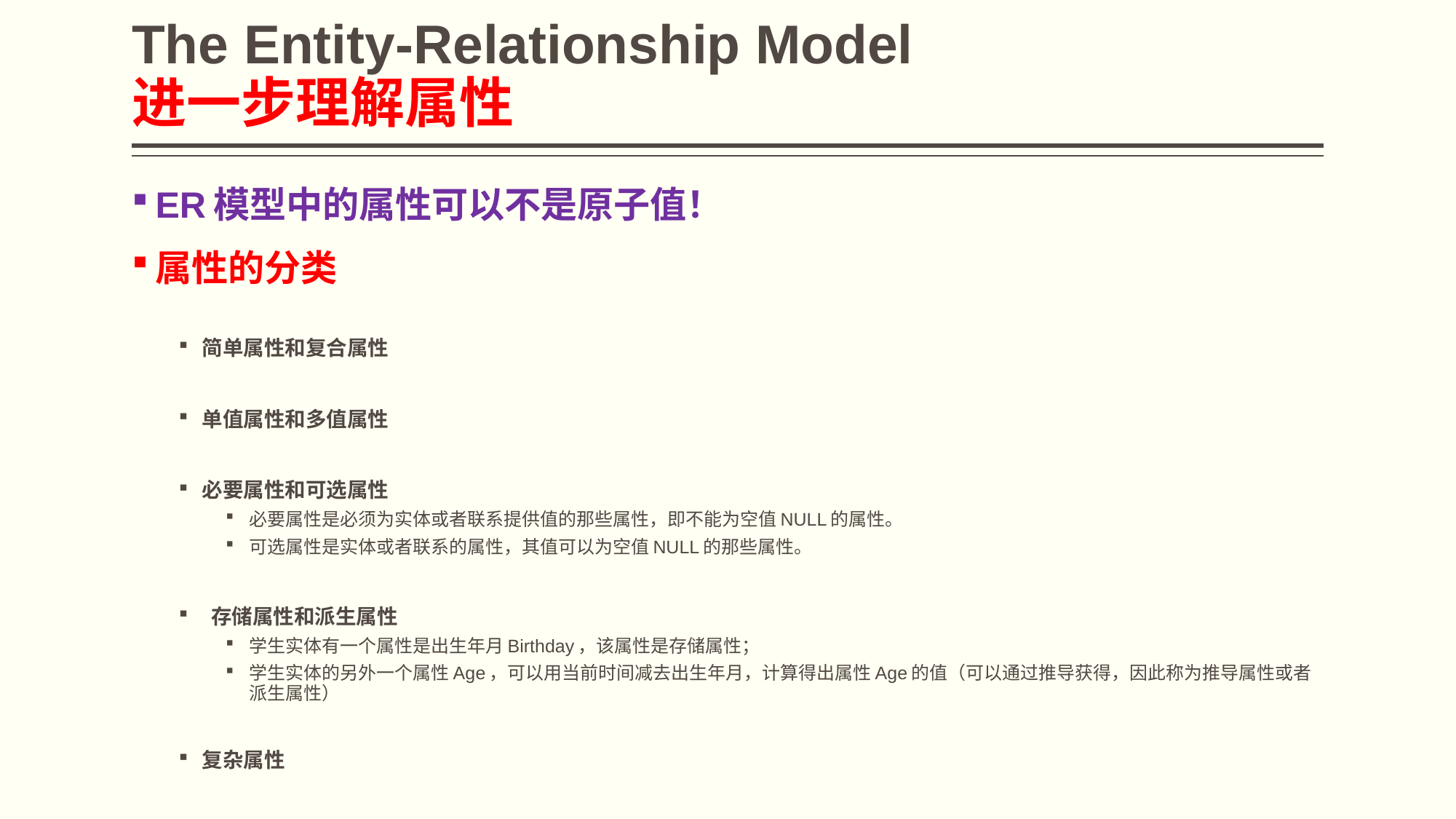

# The Entity-Relationship Model 进一步理解属性
ER模型中的属性可以不是原子值！
属性的分类

简单属性和复合属性

单值属性和多值属性

必要属性和可选属性
必要属性是必须为实体或者联系提供值的那些属性，即不能为空值NULL的属性。
可选属性是实体或者联系的属性，其值可以为空值NULL的那些属性。

 存储属性和派生属性
学生实体有一个属性是出生年月Birthday，该属性是存储属性；
学生实体的另外一个属性Age，可以用当前时间减去出生年月，计算得出属性Age的值（可以通过推导获得，因此称为推导属性或者派生属性）

复杂属性